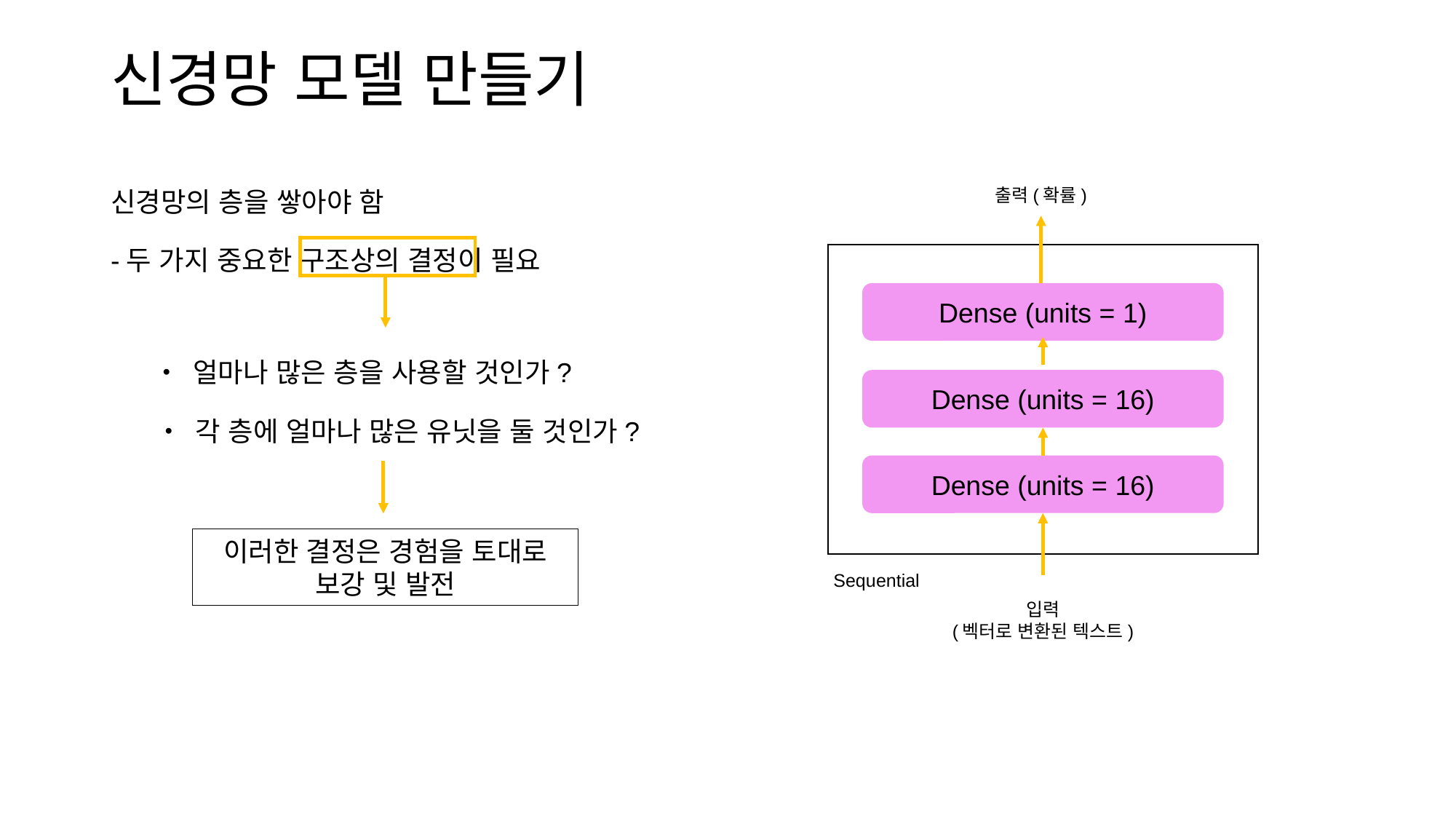

신경망 모델 만들기
출력(확률)

Dense (units = 1)
Dense (units = 16)
Dense (units = 16)
Sequential
입력
(벡터로 변환된 텍스트)
신경망의 층을 쌓아야 함
-두 가지 중요한 구조상의 결정이 필요

• 얼마나 많은 층을 사용할 것인가?

• 각 층에 얼마나 많은 유닛을 둘 것인가?

이러한 결정은 경험을 토대로 보강 및 발전